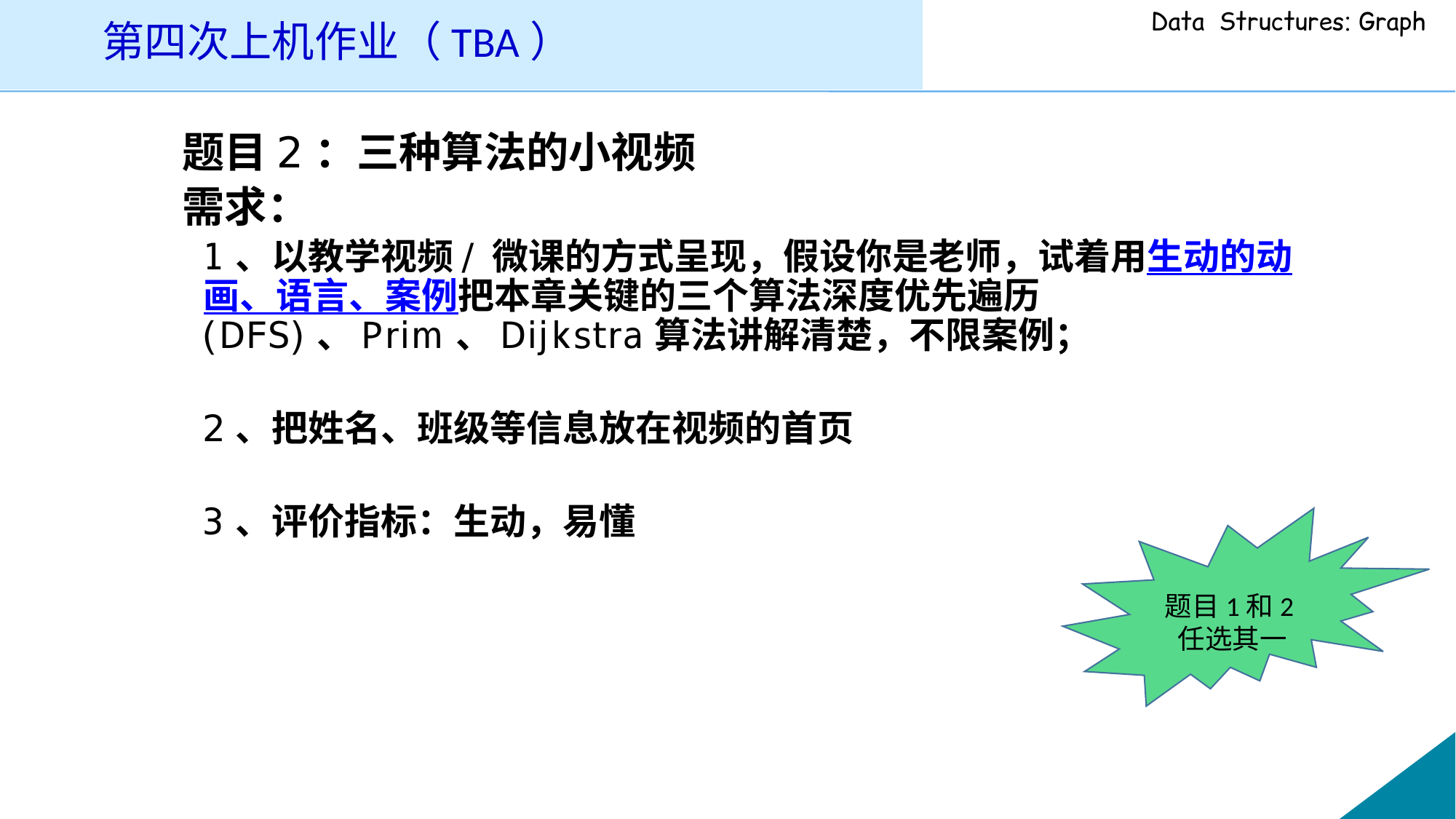

# 第四次上机作业（TBA）
 题目2：三种算法的小视频
 需求：
	1、以教学视频/微课的方式呈现，假设你是老师，试着用生动的动画、语言、案例把本章关键的三个算法深度优先遍历(DFS)、Prim、Dijkstra算法讲解清楚，不限案例；

	2、把姓名、班级等信息放在视频的首页

	3、评价指标：生动，易懂

题目1和2任选其一